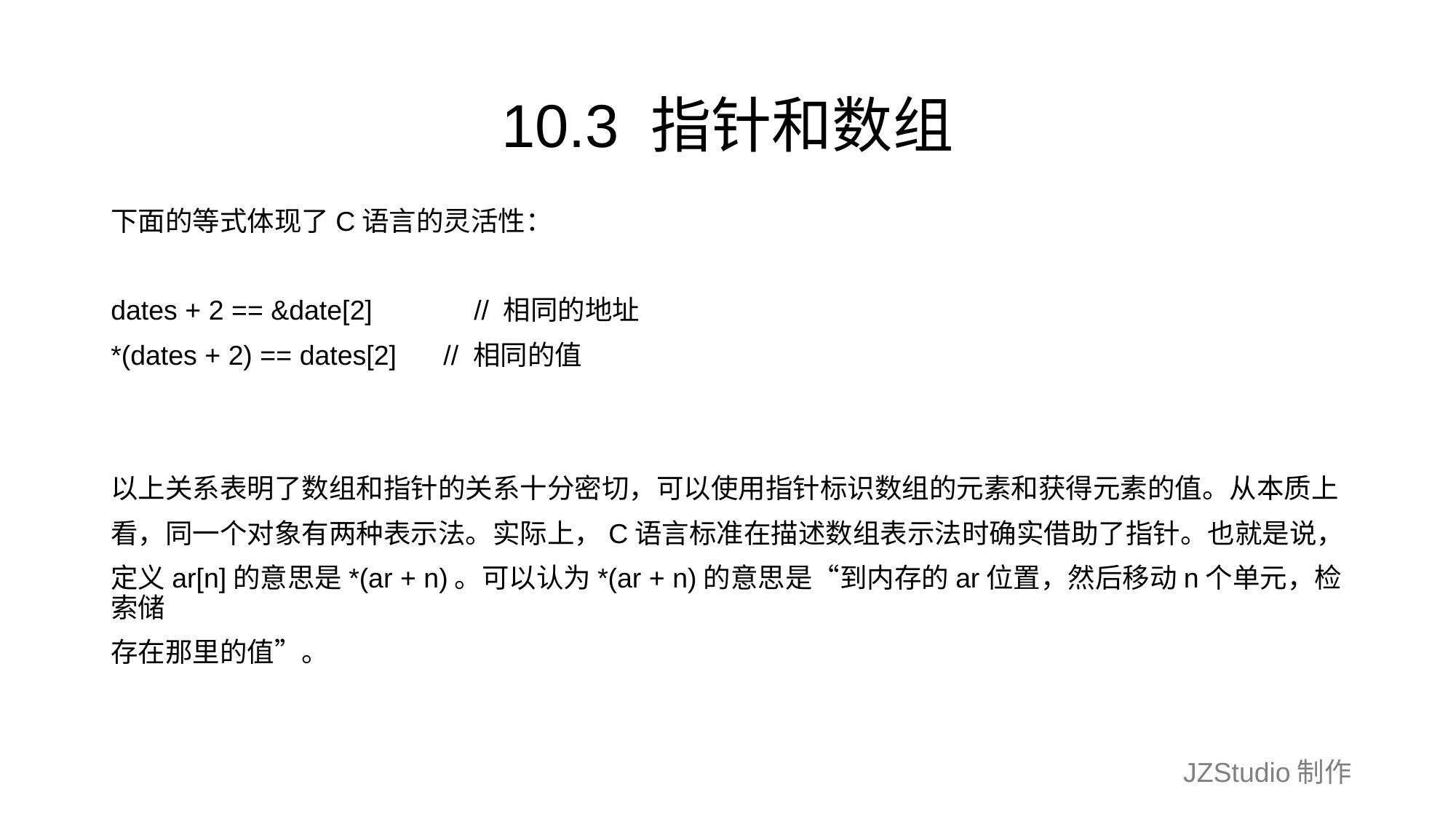

# 10.3 指针和数组
下面的等式体现了C语言的灵活性：

dates + 2 == &date[2]　　　 // 相同的地址
*(dates + 2) == dates[2]　 // 相同的值

以上关系表明了数组和指针的关系十分密切，可以使用指针标识数组的元素和获得元素的值。从本质上
看，同一个对象有两种表示法。实际上，C语言标准在描述数组表示法时确实借助了指针。也就是说，
定义ar[n]的意思是*(ar + n)。可以认为*(ar + n)的意思是“到内存的ar位置，然后移动n个单元，检索储
存在那里的值”。